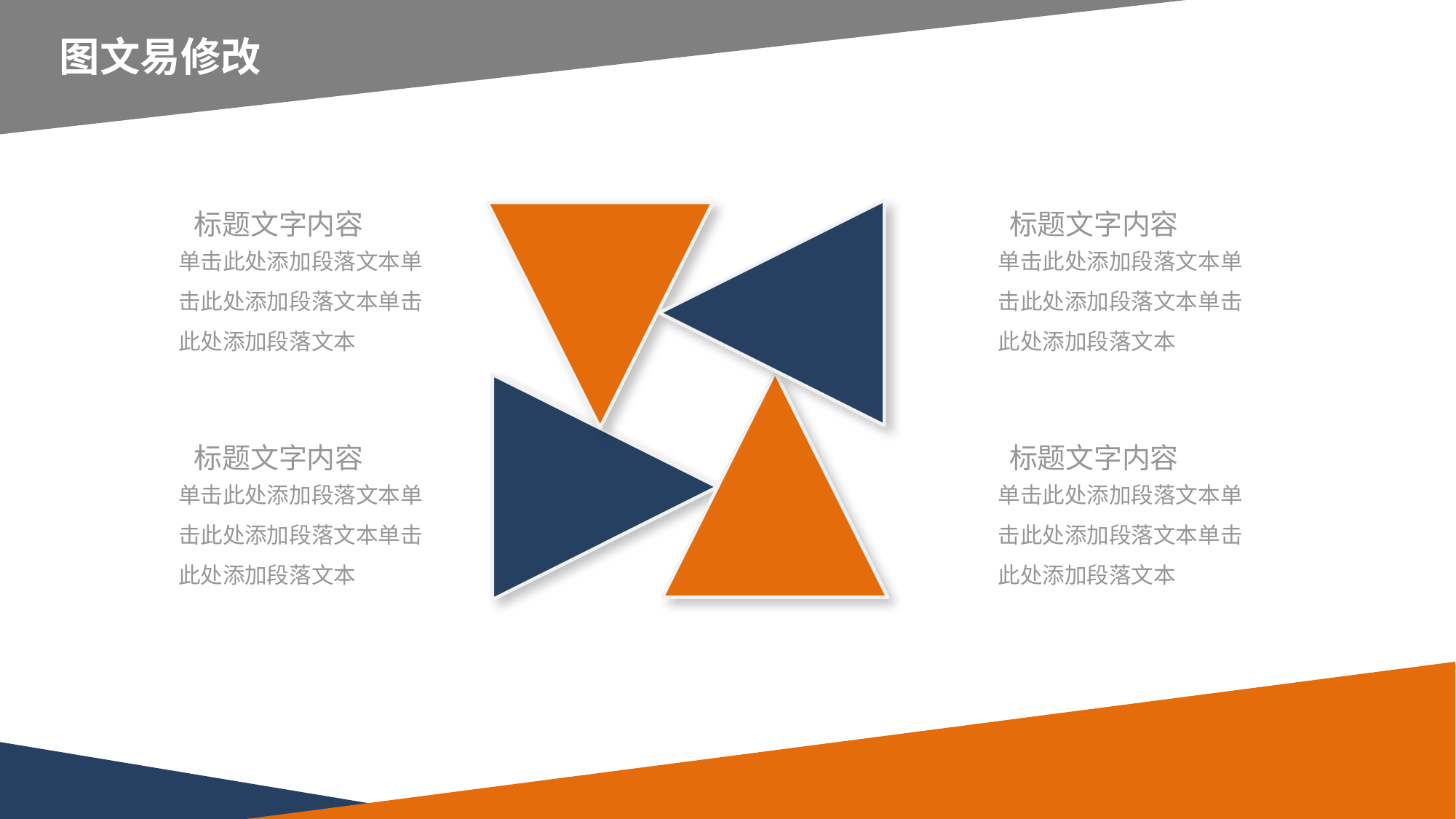

延时符
图文易修改

标题文字内容
单击此处添加段落文本单击此处添加段落文本单击此处添加段落文本
标题文字内容
单击此处添加段落文本单击此处添加段落文本单击此处添加段落文本
标题文字内容
单击此处添加段落文本单击此处添加段落文本单击此处添加段落文本
标题文字内容
单击此处添加段落文本单击此处添加段落文本单击此处添加段落文本